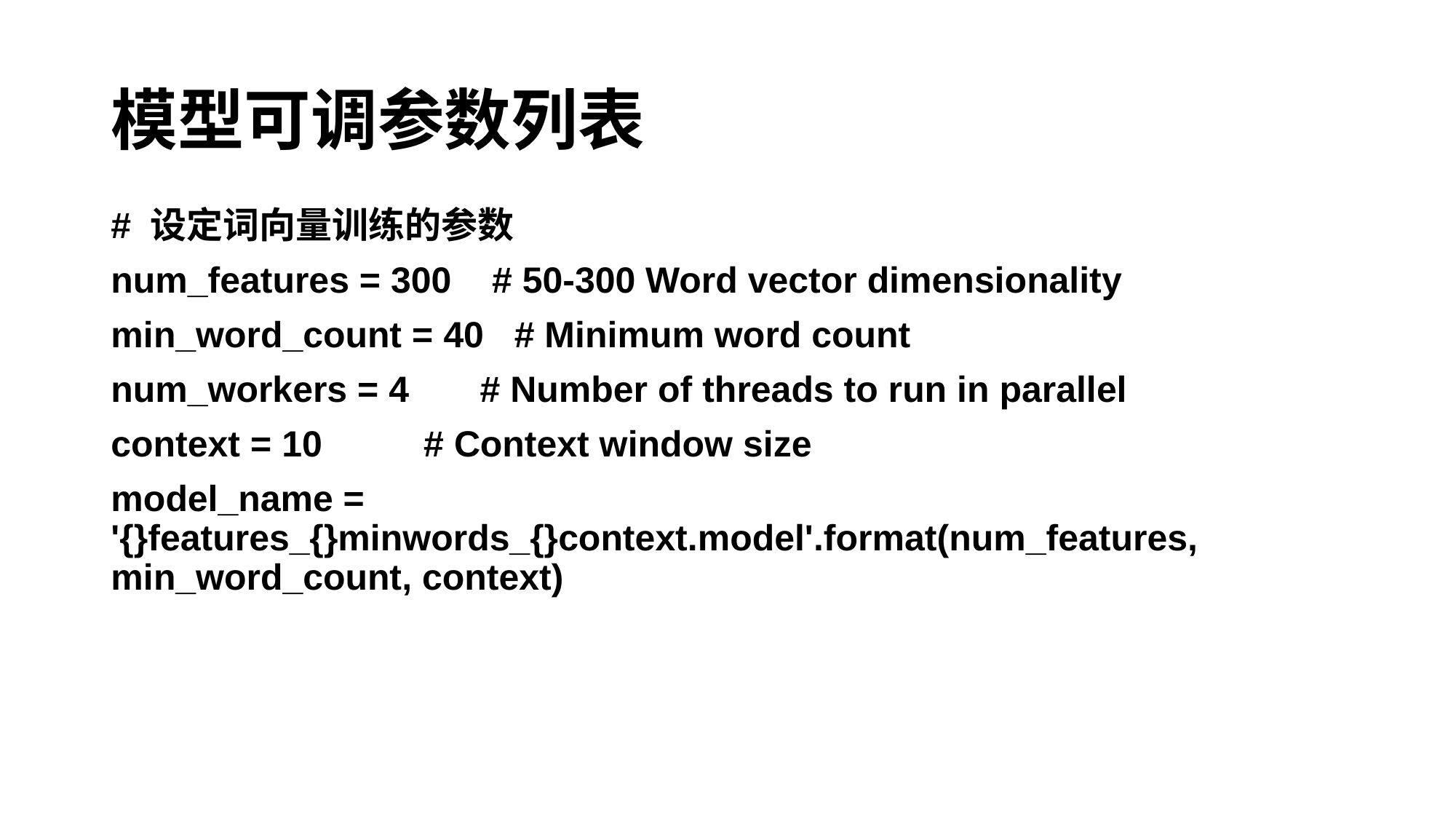

# 模型可调参数列表
# 设定词向量训练的参数
num_features = 300    # 50-300 Word vector dimensionality
min_word_count = 40   # Minimum word count
num_workers = 4       # Number of threads to run in parallel
context = 10          # Context window size
model_name = '{}features_{}minwords_{}context.model'.format(num_features, min_word_count, context)